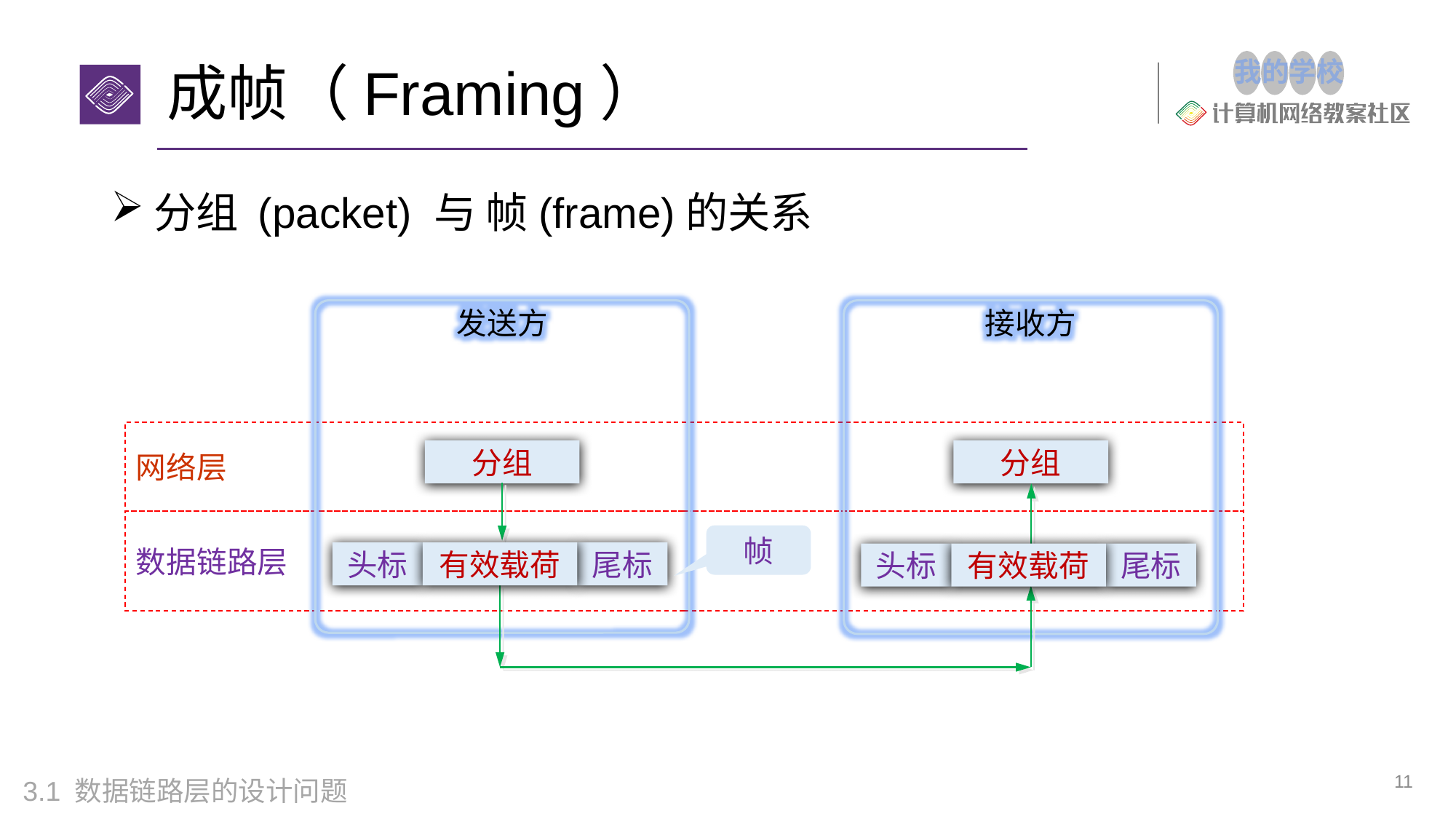

# 成帧（Framing）
分组 (packet) 与 帧(frame)的关系
发送方
接收方
网络层
分组
分组
数据链路层
帧
头标
有效载荷
尾标
头标
有效载荷
尾标
11
3.1 数据链路层的设计问题